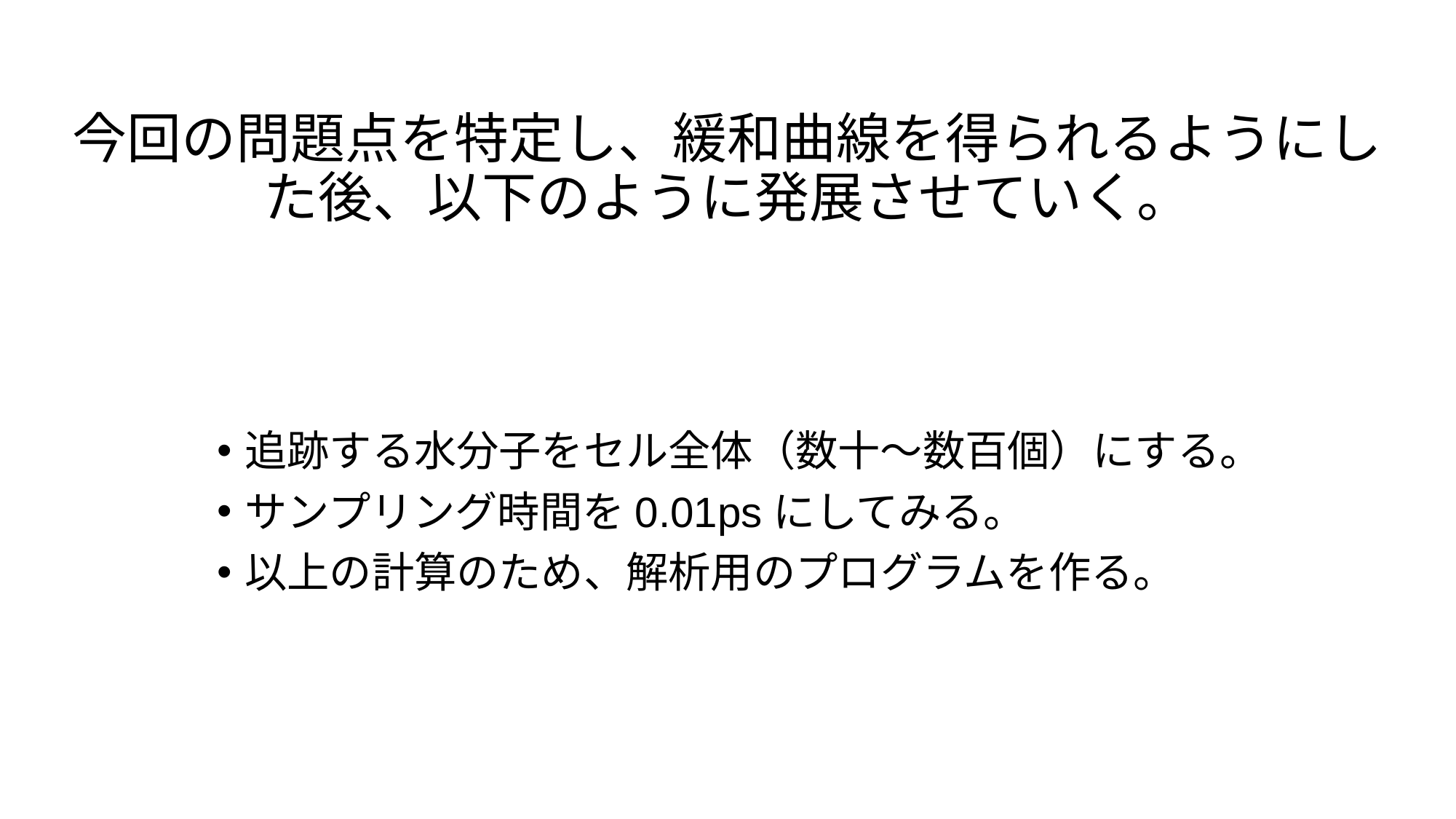

# 今回の問題点を特定し、緩和曲線を得られるようにした後、以下のように発展させていく。

追跡する水分子をセル全体（数十～数百個）にする。
サンプリング時間を0.01psにしてみる。
以上の計算のため、解析用のプログラムを作る。